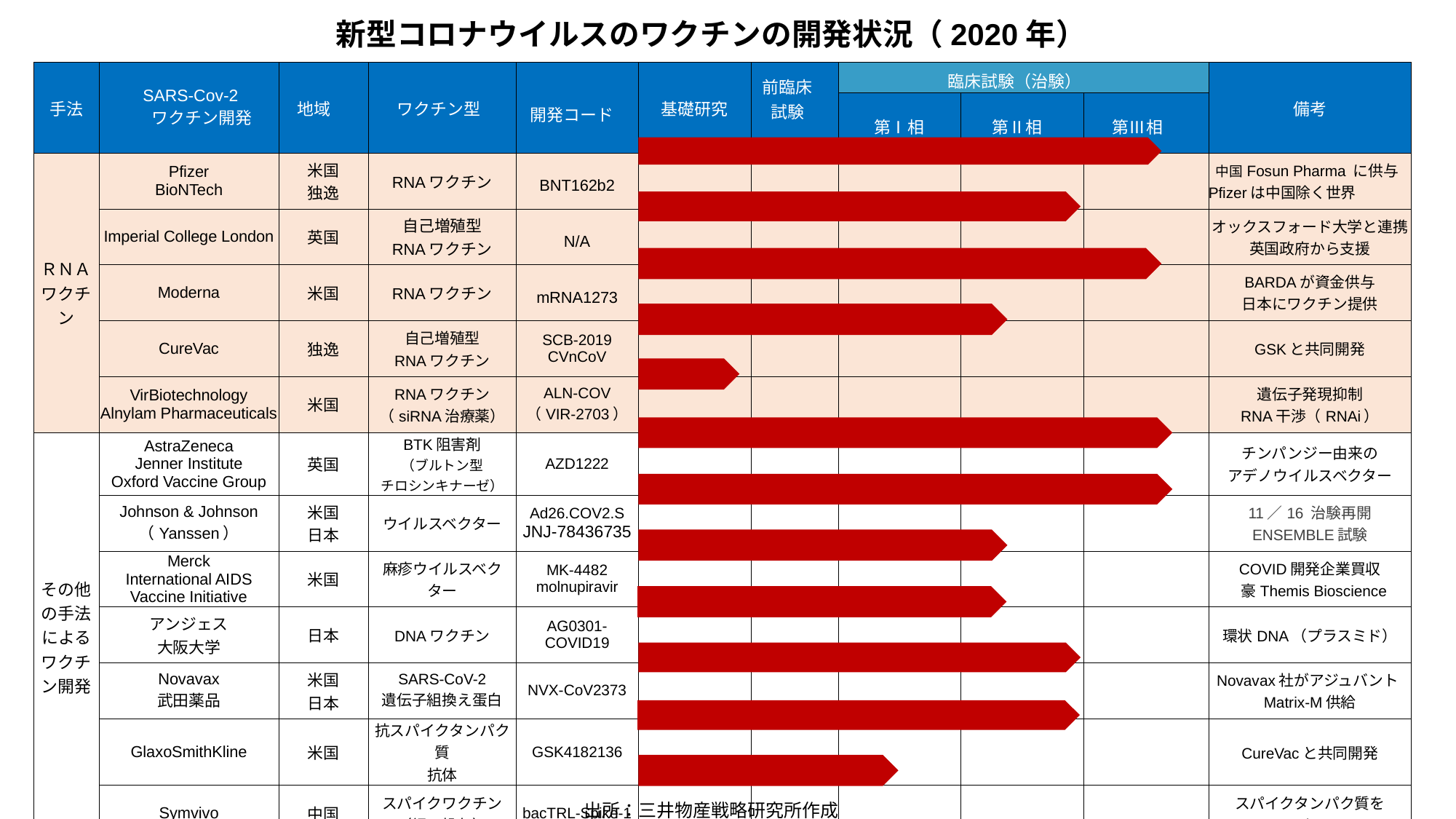

新型コロナウイルスのワクチンの開発状況（2020年）
| 手法 | SARS-Cov-2 ワクチン開発 | 地域 | ワクチン型 | 開発コード | 基礎研究 | 前臨床 試験 | 臨床試験（治験） |  |  | 備考 |
| --- | --- | --- | --- | --- | --- | --- | --- | --- | --- | --- |
|  |  |  |  |  |  |  | 第Ⅰ相 | 第Ⅱ相 | 第Ⅲ相 |  |
| ＲＮＡワクチン | Pfizer BioNTech | 米国 独逸 | RNAワクチン | BNT162b2 |  |  |  |  |  | 中国Fosun Pharma に供与 Pfizerは中国除く世界 |
|  | Imperial College London | 英国 | 自己増殖型 RNAワクチン | N/A |  |  |  |  |  | オックスフォード大学と連携 英国政府から支援 |
|  | Moderna | 米国 | RNAワクチン | mRNA1273 |  |  |  |  |  | BARDAが資金供与 日本にワクチン提供 |
|  | CureVac | 独逸 | 自己増殖型 RNAワクチン | SCB-2019 CVnCoV |  |  |  |  |  | GSKと共同開発 |
|  | VirBiotechnology Alnylam Pharmaceuticals | 米国 | RNAワクチン （siRNA治療薬） | ALN-COV （VIR-2703） |  |  |  |  |  | 遺伝子発現抑制 RNA干渉（RNAi） |
| その他の手法によるワクチン開発 | AstraZeneca Jenner Institute Oxford Vaccine Group | 英国 | BTK阻害剤 （ブルトン型 チロシンキナーゼ） | AZD1222 |  |  |  |  |  | チンパンジー由来の アデノウイルスベクター |
|  | Johnson & Johnson （Yanssen） | 米国 日本 | ウイルスベクター | Ad26.COV2.S JNJ-78436735 |  |  |  |  |  | 11／16 治験再開 ENSEMBLE試験 |
|  | Merck International AIDS Vaccine Initiative | 米国 | 麻疹ウイルスベクター | MK-4482 molnupiravir |  |  |  |  |  | COVID開発企業買収 豪Themis Bioscience |
|  | アンジェス 大阪大学 | 日本 | DNAワクチン | AG0301-COVID19 |  |  |  |  |  | 環状DNA（プラスミド） |
|  | Novavax 武田薬品 | 米国 日本 | SARS-CoV-2 遺伝子組換え蛋白 | NVX-CoV2373 |  |  |  |  |  | Novavax社がアジュバントMatrix-M供給 |
|  | GlaxoSmithKline | 米国 | 抗スパイクタンパク質 抗体 | GSK4182136 |  |  |  |  |  | CureVacと共同開発 |
|  | Symvivo | 中国 | スパイクワクチン （経口投与） | bacTRL-Spike-1 |  |  |  |  |  | スパイクタンパク質を コードするDNA |

出所：三井物産戦略研究所作成